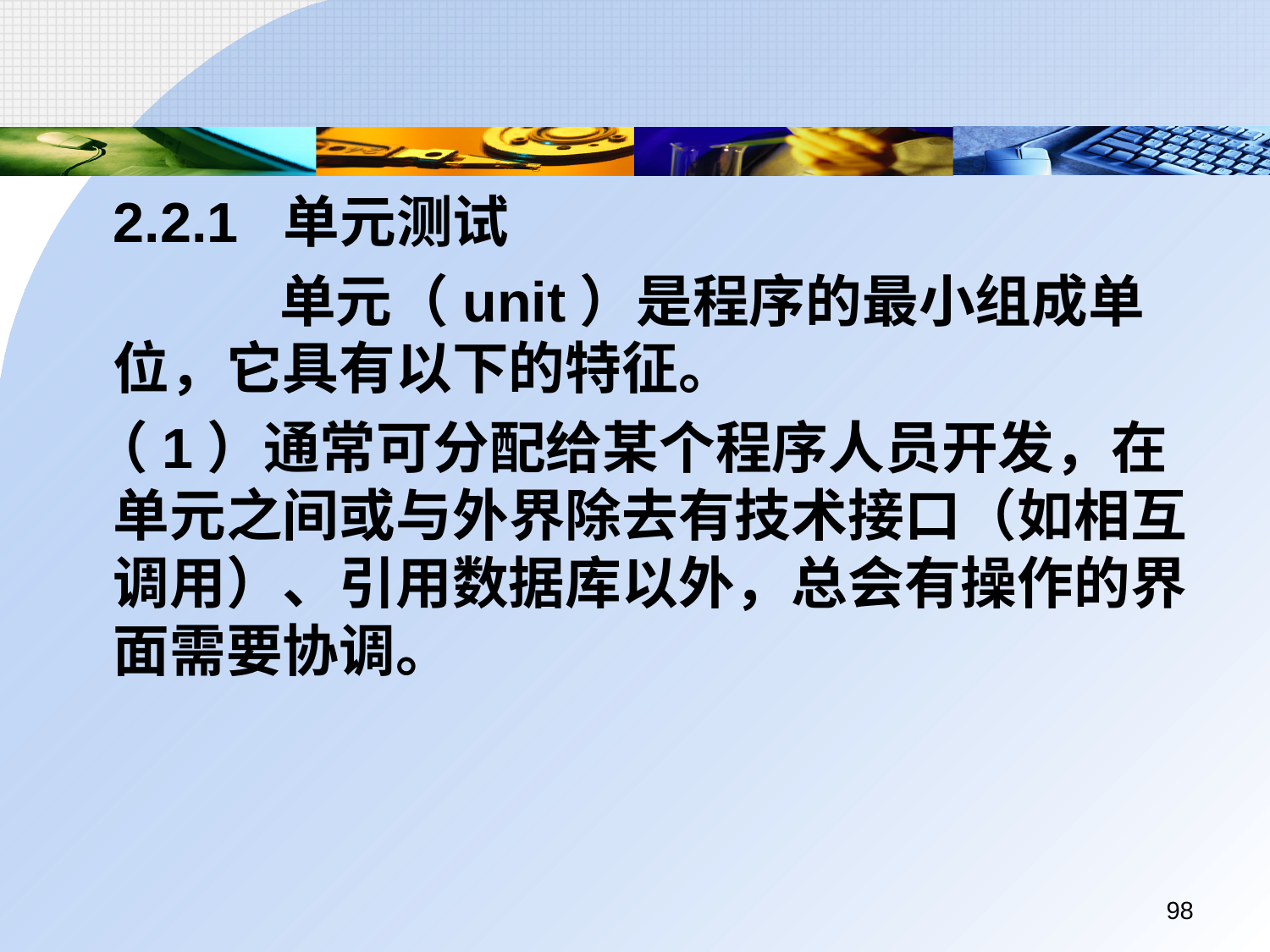

2.2.1  单元测试
		  单元（unit）是程序的最小组成单位，它具有以下的特征。
 （1）通常可分配给某个程序人员开发，在单元之间或与外界除去有技术接口（如相互调用）、引用数据库以外，总会有操作的界面需要协调。
98